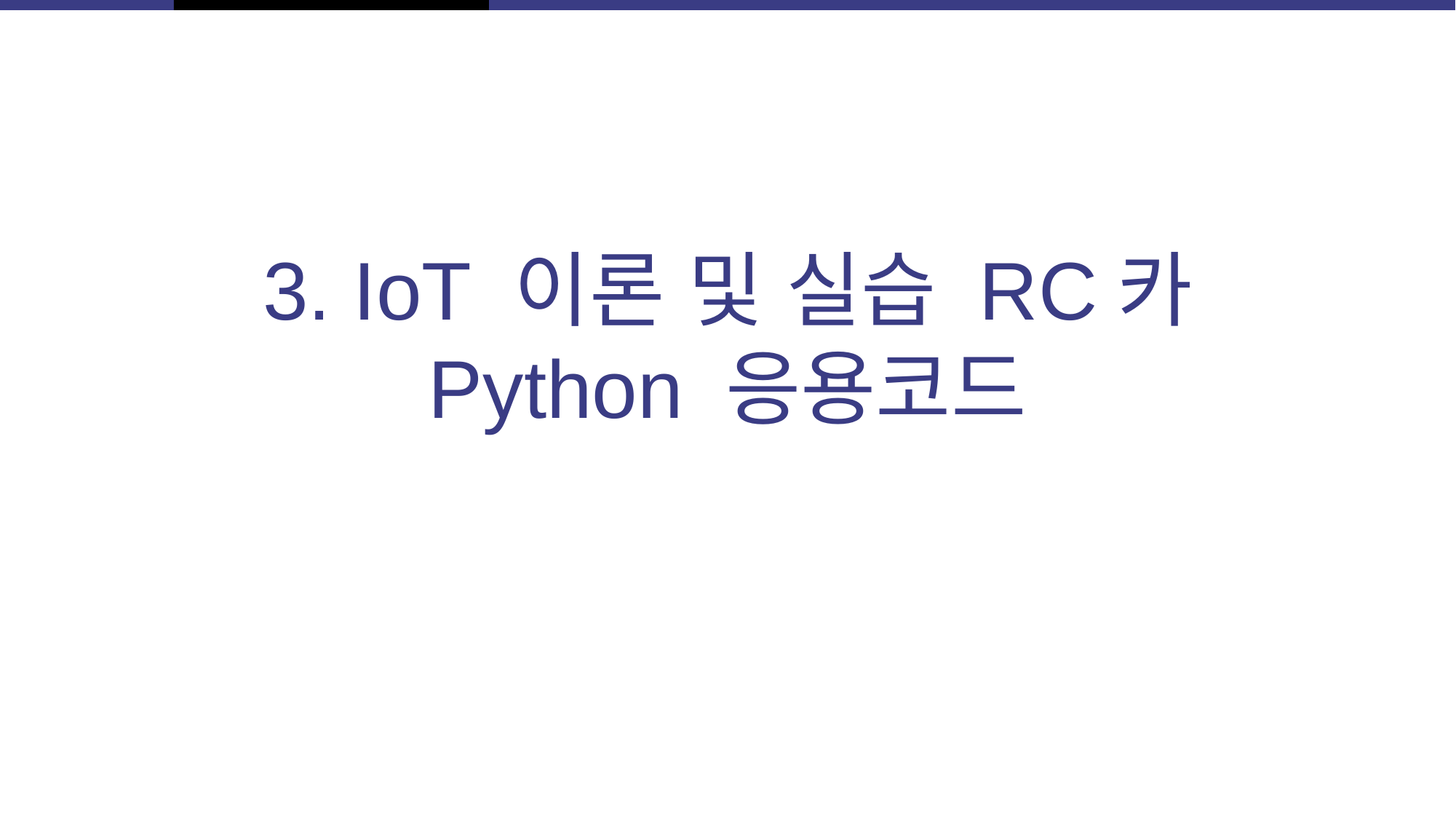

# 3. IoT 이론 및 실습 RC카 Python 응용코드